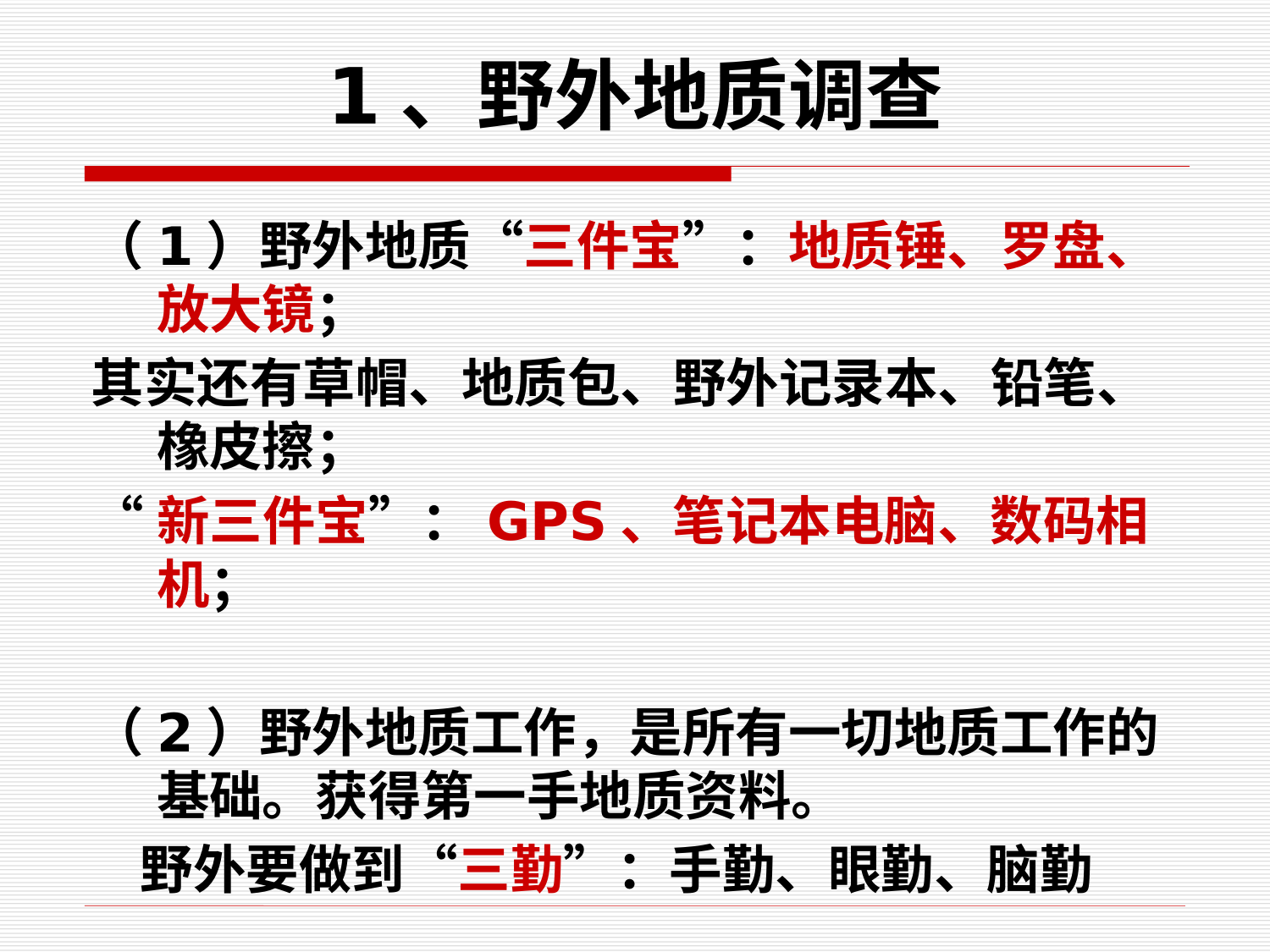

# 1、野外地质调查
（1）野外地质“三件宝”：地质锤、罗盘、放大镜；
其实还有草帽、地质包、野外记录本、铅笔、橡皮擦；
“新三件宝”：GPS、笔记本电脑、数码相机；

（2）野外地质工作，是所有一切地质工作的基础。获得第一手地质资料。
   野外要做到“三勤”：手勤、眼勤、脑勤